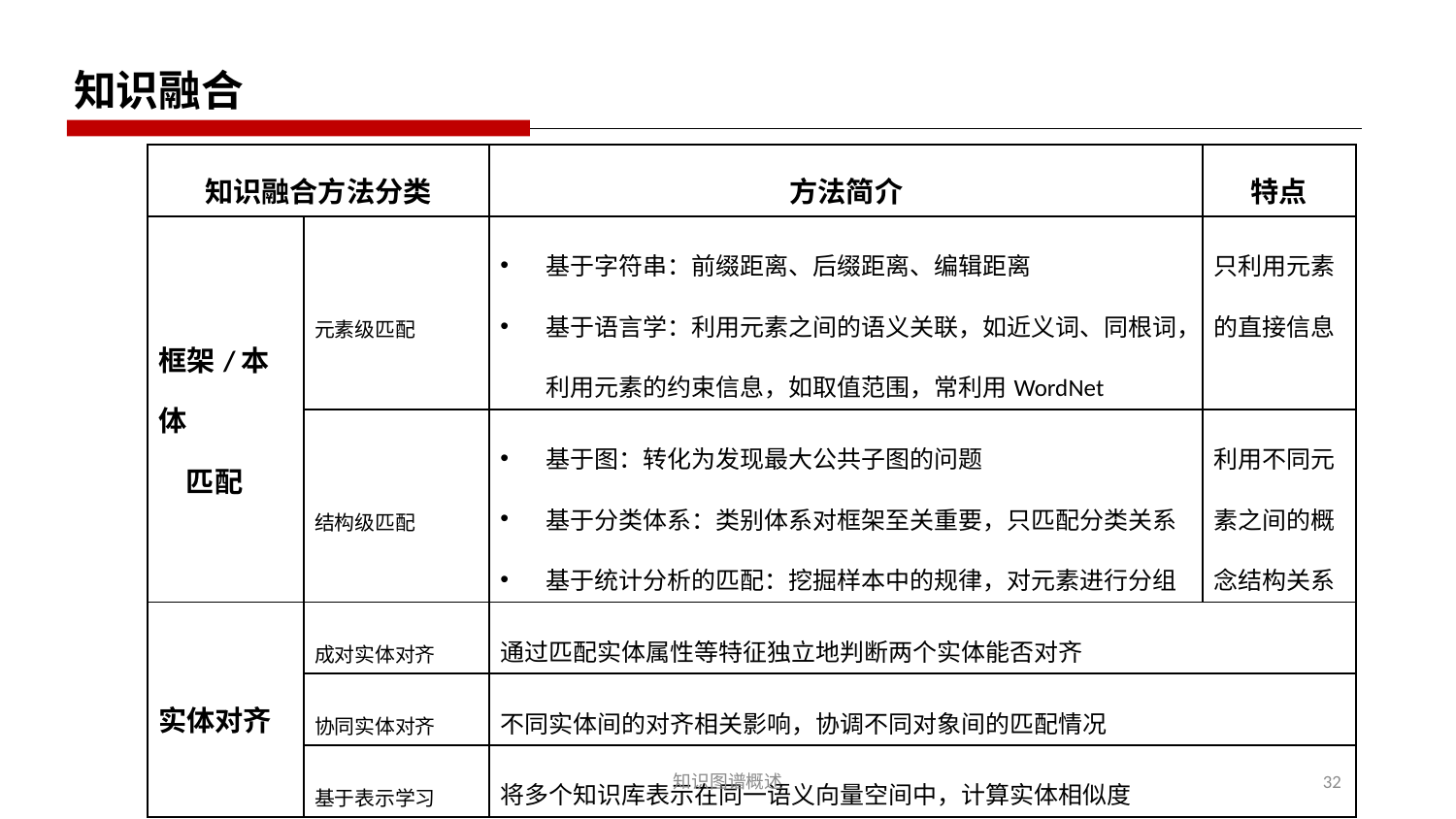

知识融合

| 知识融合方法分类 |  | 方法简介 | 特点 |
| --- | --- | --- | --- |
| 框架/本体 匹配 | 元素级匹配 | 基于字符串：前缀距离、后缀距离、编辑距离 基于语言学：利用元素之间的语义关联，如近义词、同根词，利用元素的约束信息，如取值范围，常利用WordNet | 只利用元素的直接信息 |
|  | 结构级匹配 | 基于图：转化为发现最大公共子图的问题 基于分类体系：类别体系对框架至关重要，只匹配分类关系 基于统计分析的匹配：挖掘样本中的规律，对元素进行分组 | 利用不同元素之间的概念结构关系 |
| 实体对齐 | 成对实体对齐 | 通过匹配实体属性等特征独立地判断两个实体能否对齐 |  |
|  | 协同实体对齐 | 不同实体间的对齐相关影响，协调不同对象间的匹配情况 |  |
|  | 基于表示学习 | 将多个知识库表示在同一语义向量空间中，计算实体相似度 |  |
知识图谱概述
32